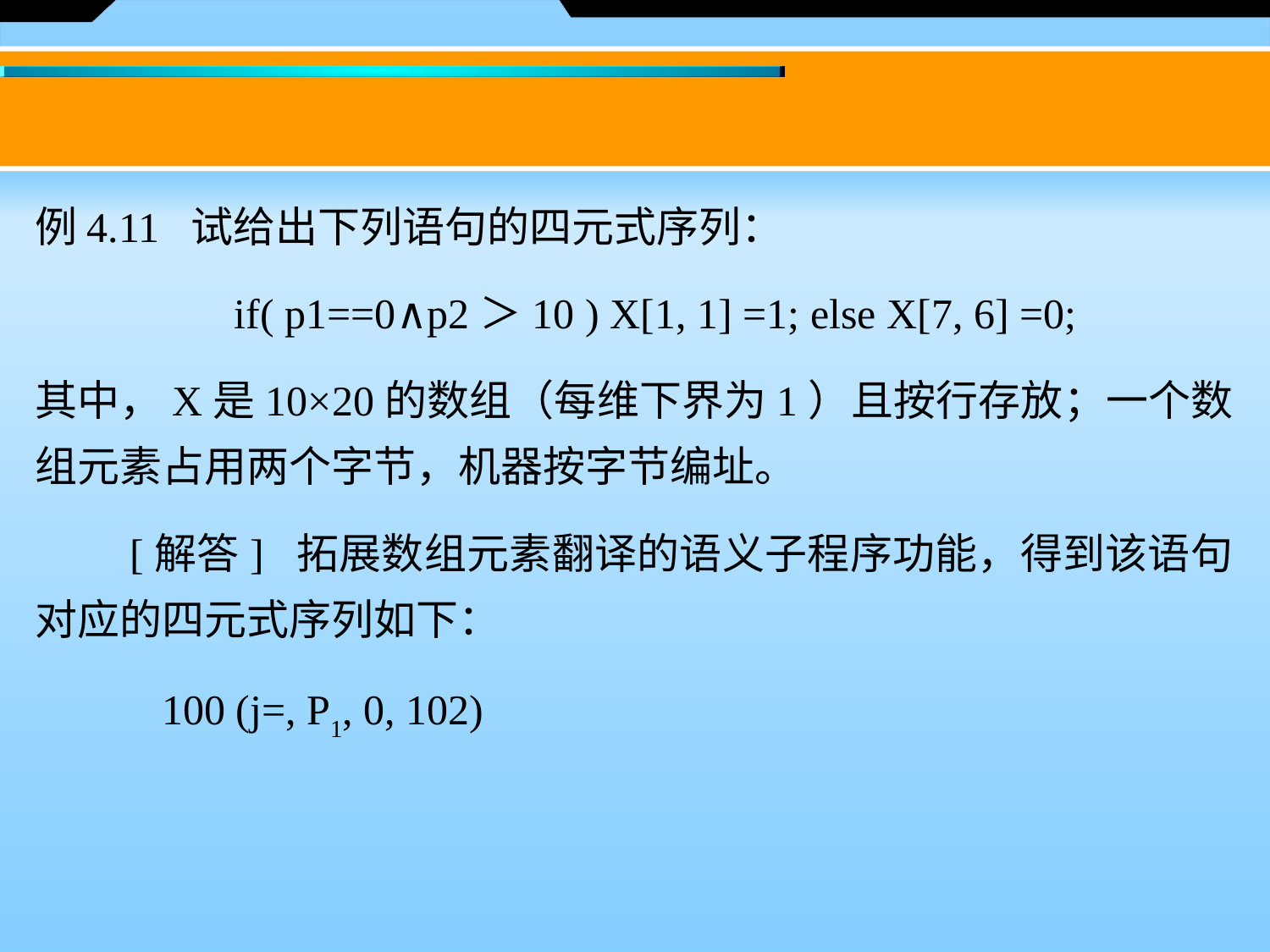

例4.11  试给出下列语句的四元式序列：
　　           if( p1==0∧p2＞10 ) X[1, 1] =1; else X[7, 6] =0;
其中，X是10×20的数组（每维下界为1）且按行存放；一个数组元素占用两个字节，机器按字节编址。
　　[解答]  拓展数组元素翻译的语义子程序功能，得到该语句对应的四元式序列如下：
	100 (j=, P1, 0, 102)